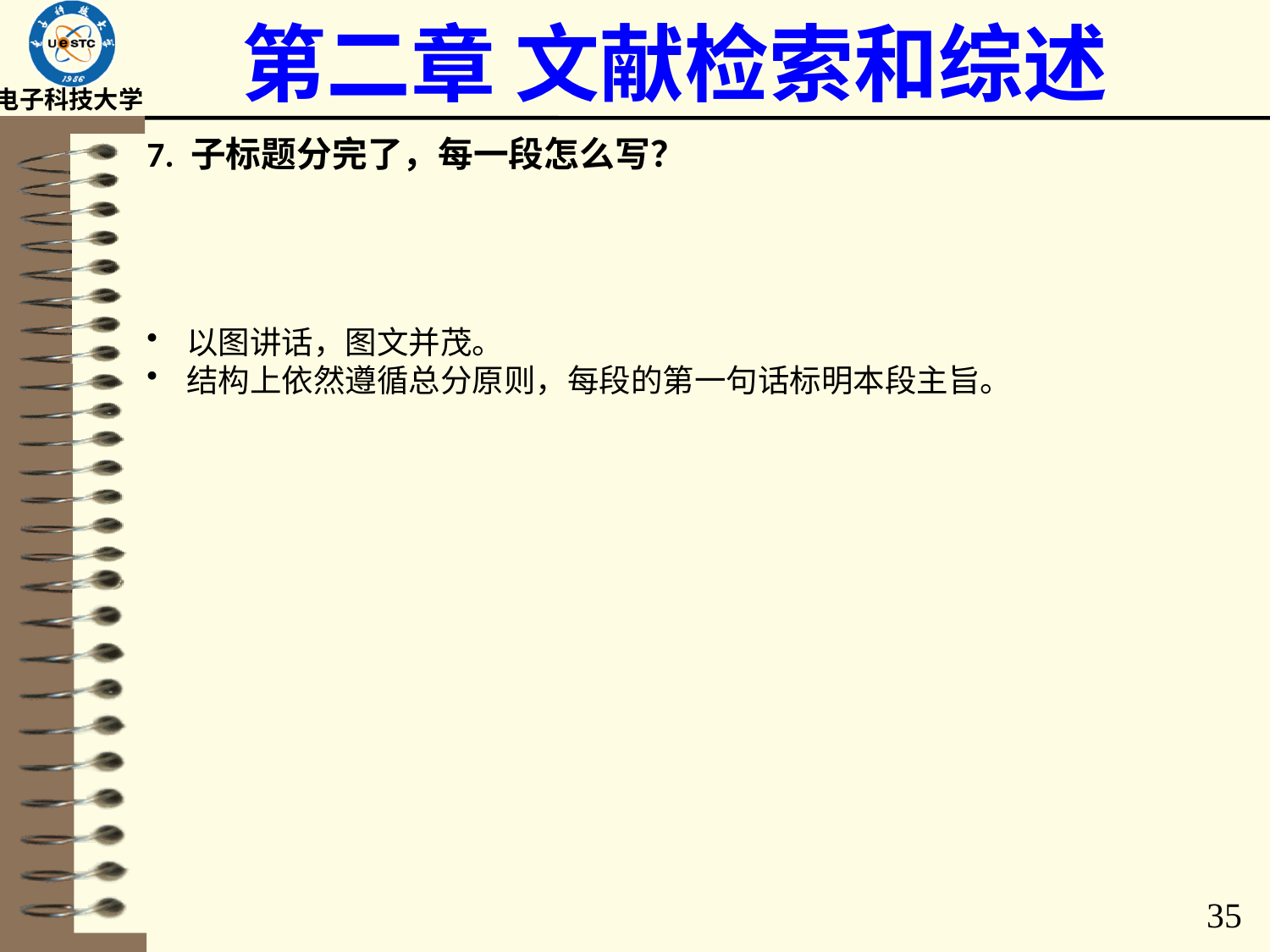

# 第二章 文献检索和综述
7. 子标题分完了，每一段怎么写？
以图讲话，图文并茂。
结构上依然遵循总分原则，每段的第一句话标明本段主旨。
35